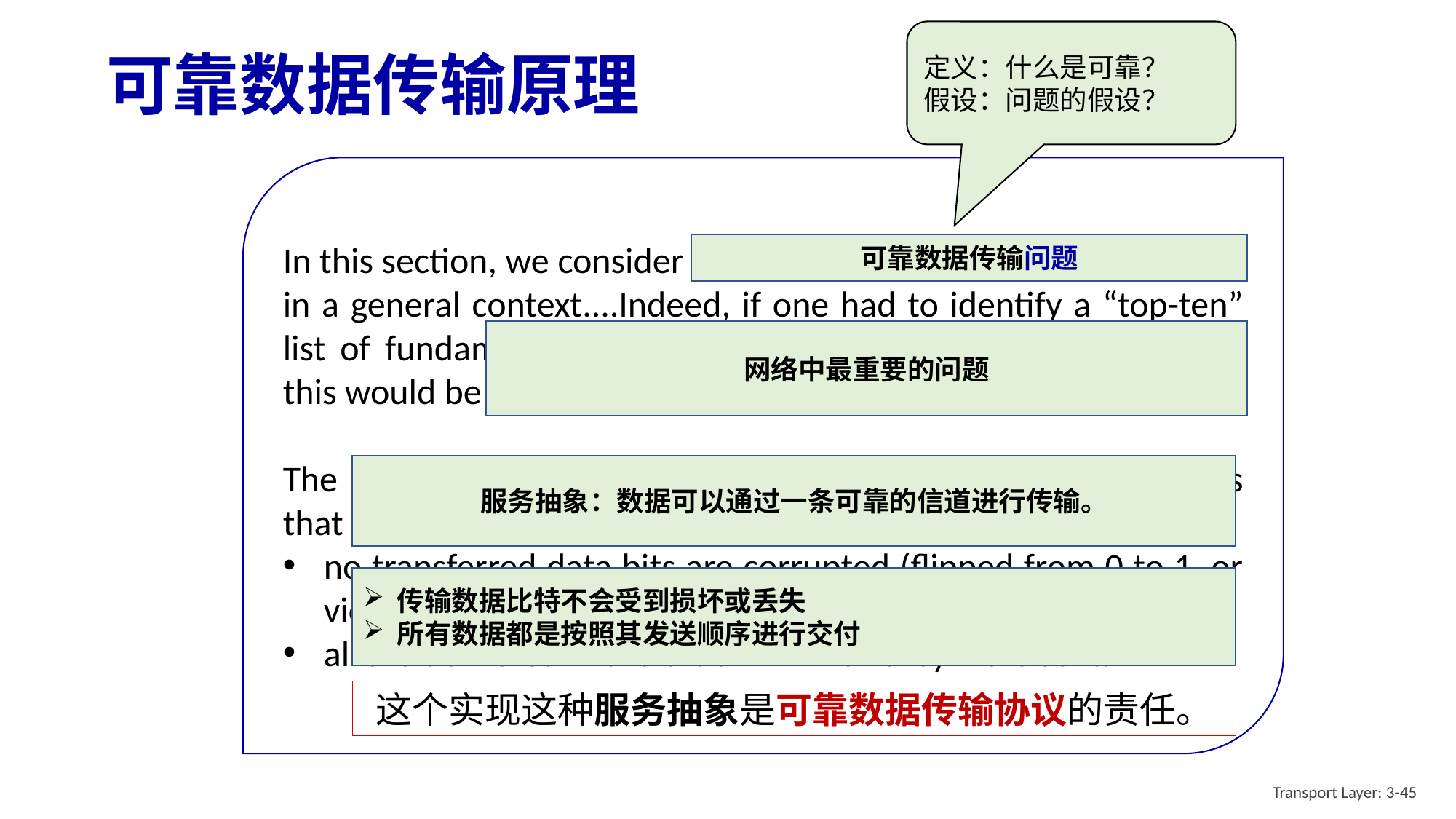

定义：什么是可靠？
假设：问题的假设？
# 可靠数据传输原理
In this section, we consider the problem of reliable data transfer in a general context....Indeed, if one had to identify a “top-ten” list of fundamentally important problems in all of networking, this would be a candidate to lead the list.

The service abstraction provided to the upper-layer entities is that of a reliable channel through which data can be transferred.
no transferred data bits are corrupted (flipped from 0 to 1, or vice versa) or lost
all are delivered in the order in which they were sent.
可靠数据传输问题
网络中最重要的问题
服务抽象：数据可以通过一条可靠的信道进行传输。
传输数据比特不会受到损坏或丢失
所有数据都是按照其发送顺序进行交付
这个实现这种服务抽象是可靠数据传输协议的责任。
Transport Layer: 3-45